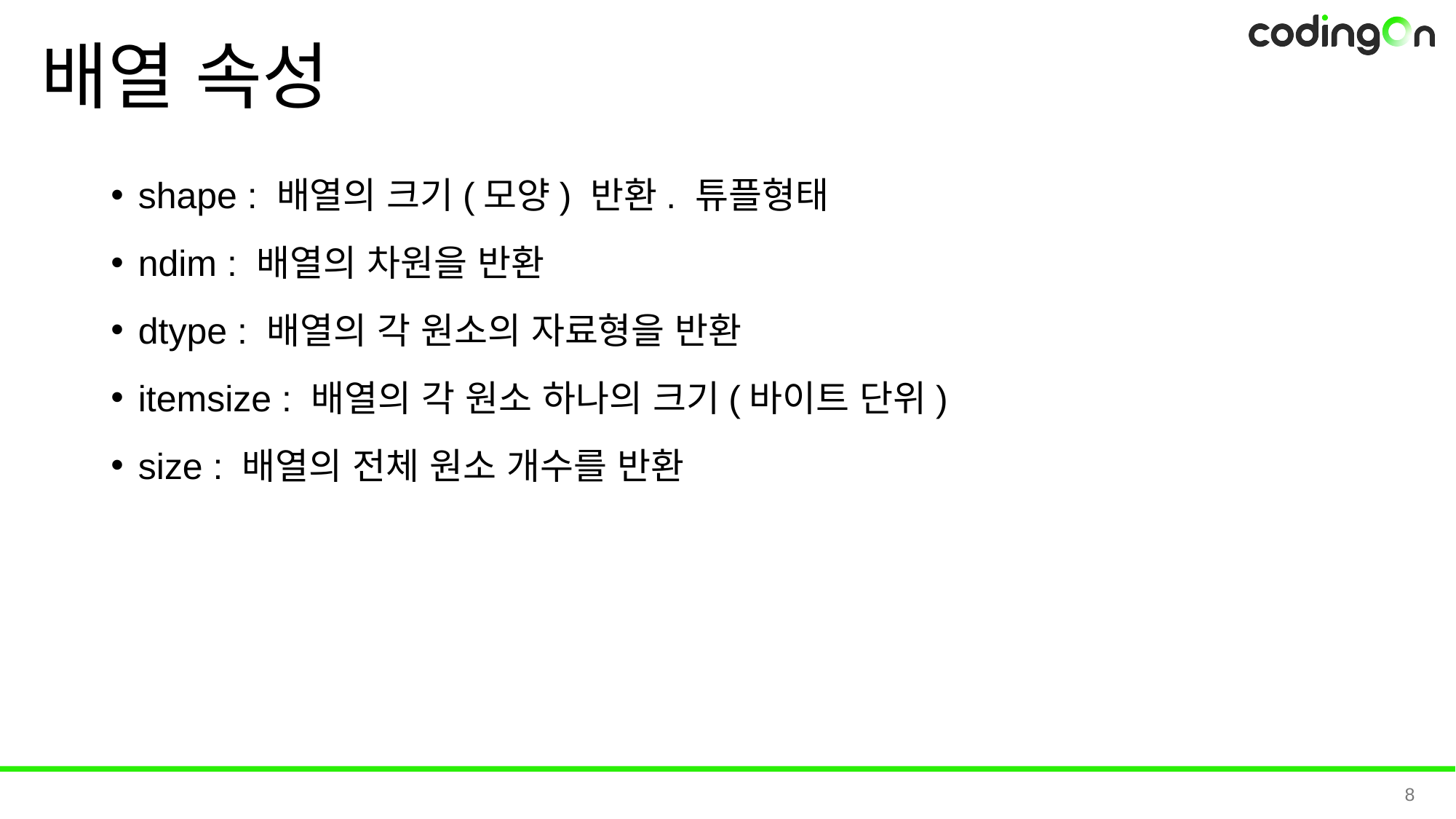

# 배열 속성
shape : 배열의 크기(모양) 반환. 튜플형태
ndim : 배열의 차원을 반환
dtype : 배열의 각 원소의 자료형을 반환
itemsize : 배열의 각 원소 하나의 크기(바이트 단위)
size : 배열의 전체 원소 개수를 반환
8